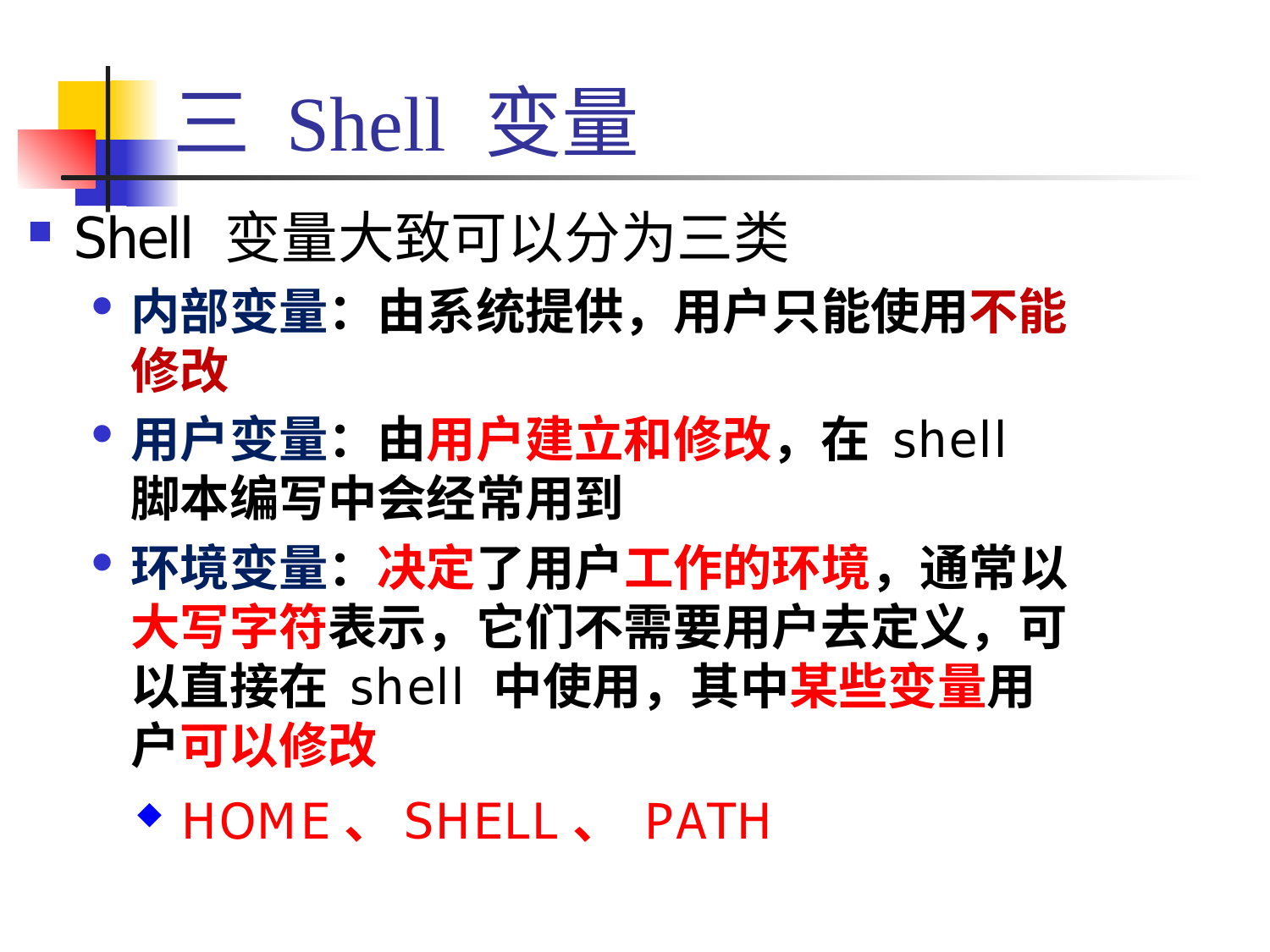

# 三 Shell 变量
Shell 变量大致可以分为三类
内部变量：由系统提供，用户只能使用不能修改
用户变量：由用户建立和修改，在 shell 脚本编写中会经常用到
环境变量：决定了用户工作的环境，通常以大写字符表示，它们不需要用户去定义，可以直接在 shell 中使用，其中某些变量用户可以修改
HOME、SHELL、 PATH